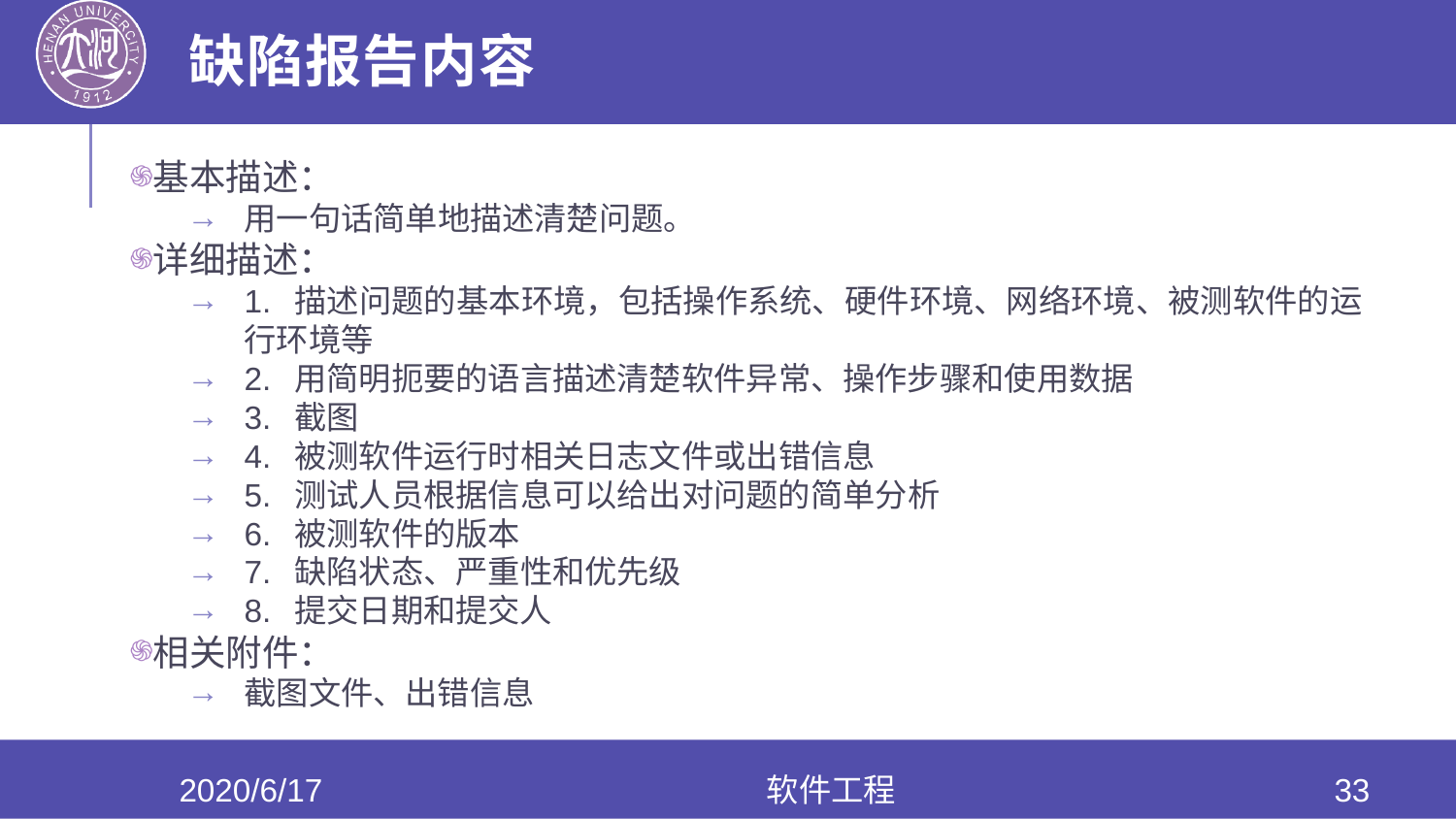

# 缺陷报告内容
基本描述：
用一句话简单地描述清楚问题。
详细描述：
1.  描述问题的基本环境，包括操作系统、硬件环境、网络环境、被测软件的运行环境等
2.  用简明扼要的语言描述清楚软件异常、操作步骤和使用数据
3.  截图
4.  被测软件运行时相关日志文件或出错信息
5.  测试人员根据信息可以给出对问题的简单分析
6.  被测软件的版本
7.  缺陷状态、严重性和优先级
8.  提交日期和提交人
相关附件：
截图文件、出错信息
2020/6/17
软件工程
33